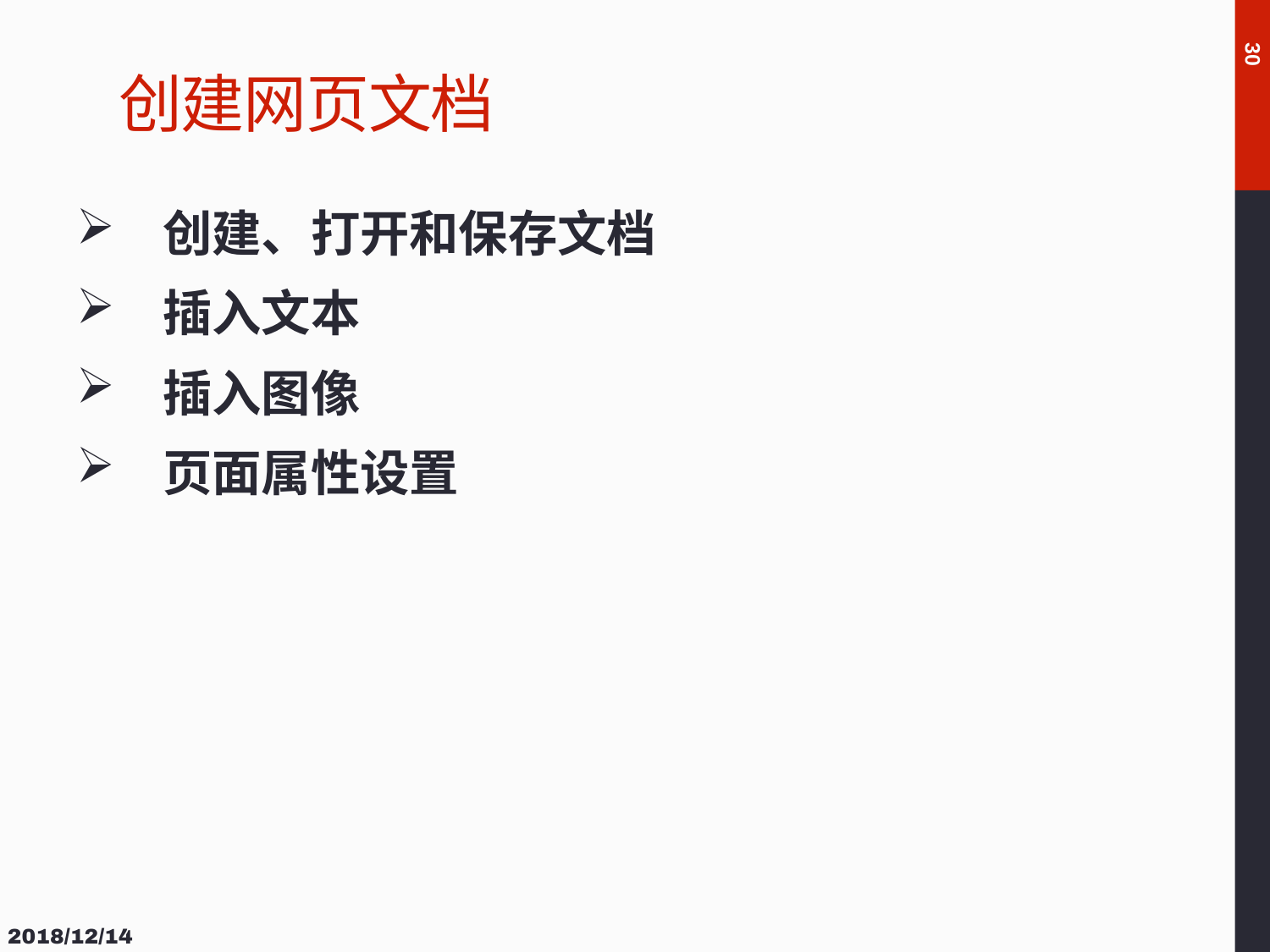

# 创建网页文档
30
 创建、打开和保存文档
 插入文本
 插入图像
 页面属性设置
2018/12/14